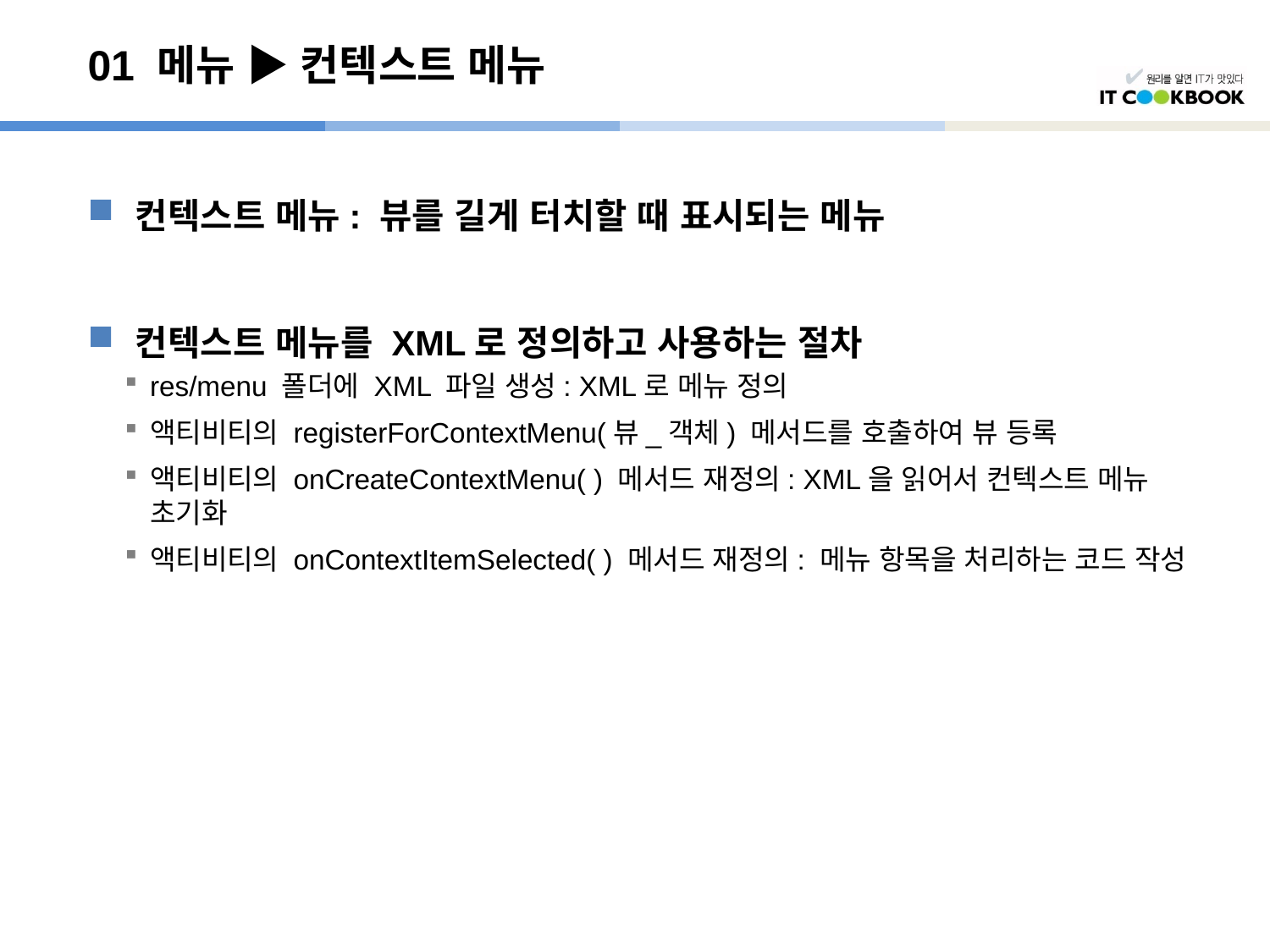

# 01 메뉴 ▶ 컨텍스트 메뉴
컨텍스트 메뉴: 뷰를 길게 터치할 때 표시되는 메뉴

컨텍스트 메뉴를 XML로 정의하고 사용하는 절차
res/menu 폴더에 XML 파일 생성: XML로 메뉴 정의
액티비티의 registerForContextMenu(뷰_객체) 메서드를 호출하여 뷰 등록
액티비티의 onCreateContextMenu( ) 메서드 재정의: XML을 읽어서 컨텍스트 메뉴 초기화
액티비티의 onContextItemSelected( ) 메서드 재정의: 메뉴 항목을 처리하는 코드 작성